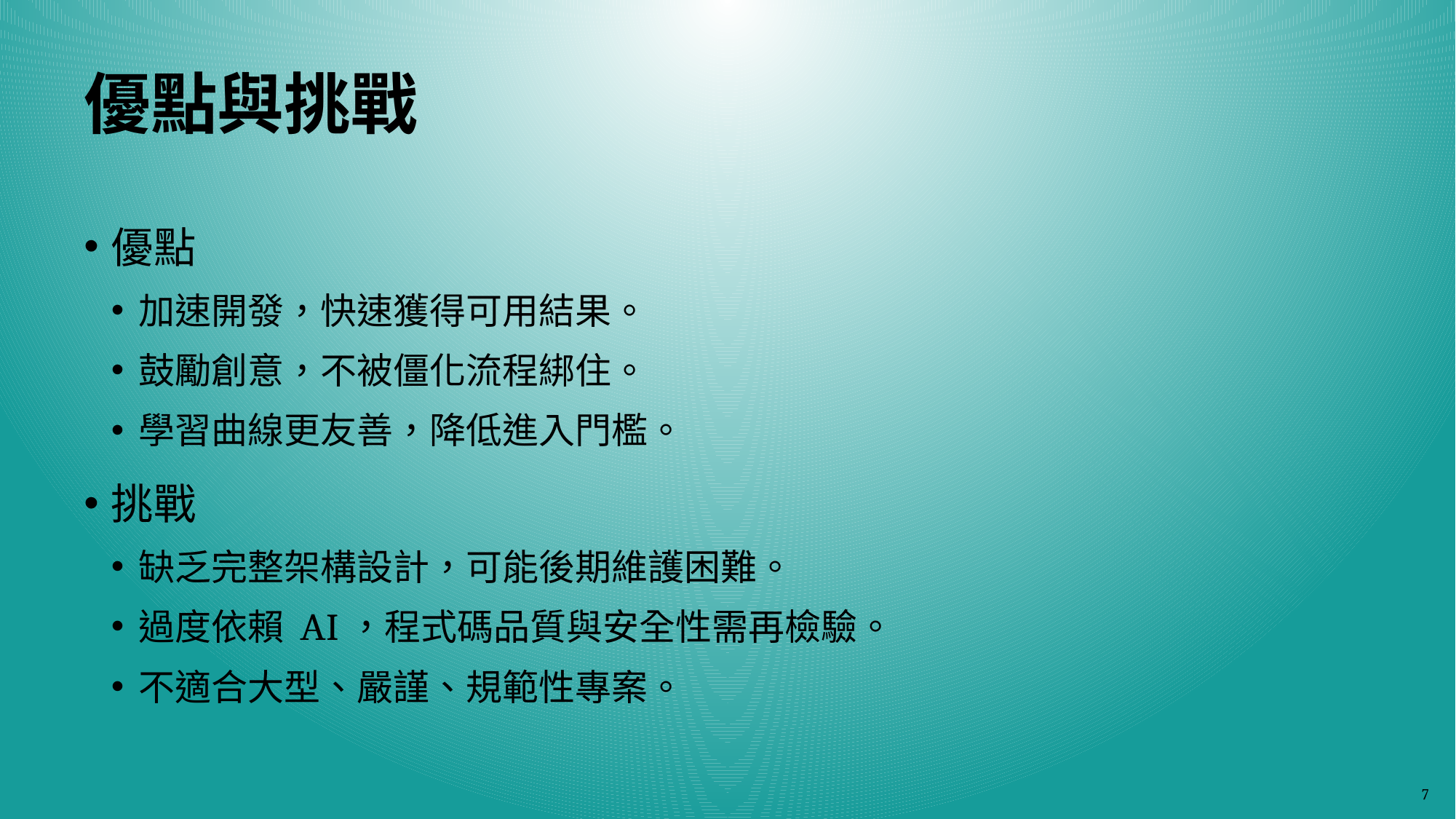

# 優點與挑戰
優點
加速開發，快速獲得可用結果。
鼓勵創意，不被僵化流程綁住。
學習曲線更友善，降低進入門檻。
挑戰
缺乏完整架構設計，可能後期維護困難。
過度依賴 AI，程式碼品質與安全性需再檢驗。
不適合大型、嚴謹、規範性專案。
7